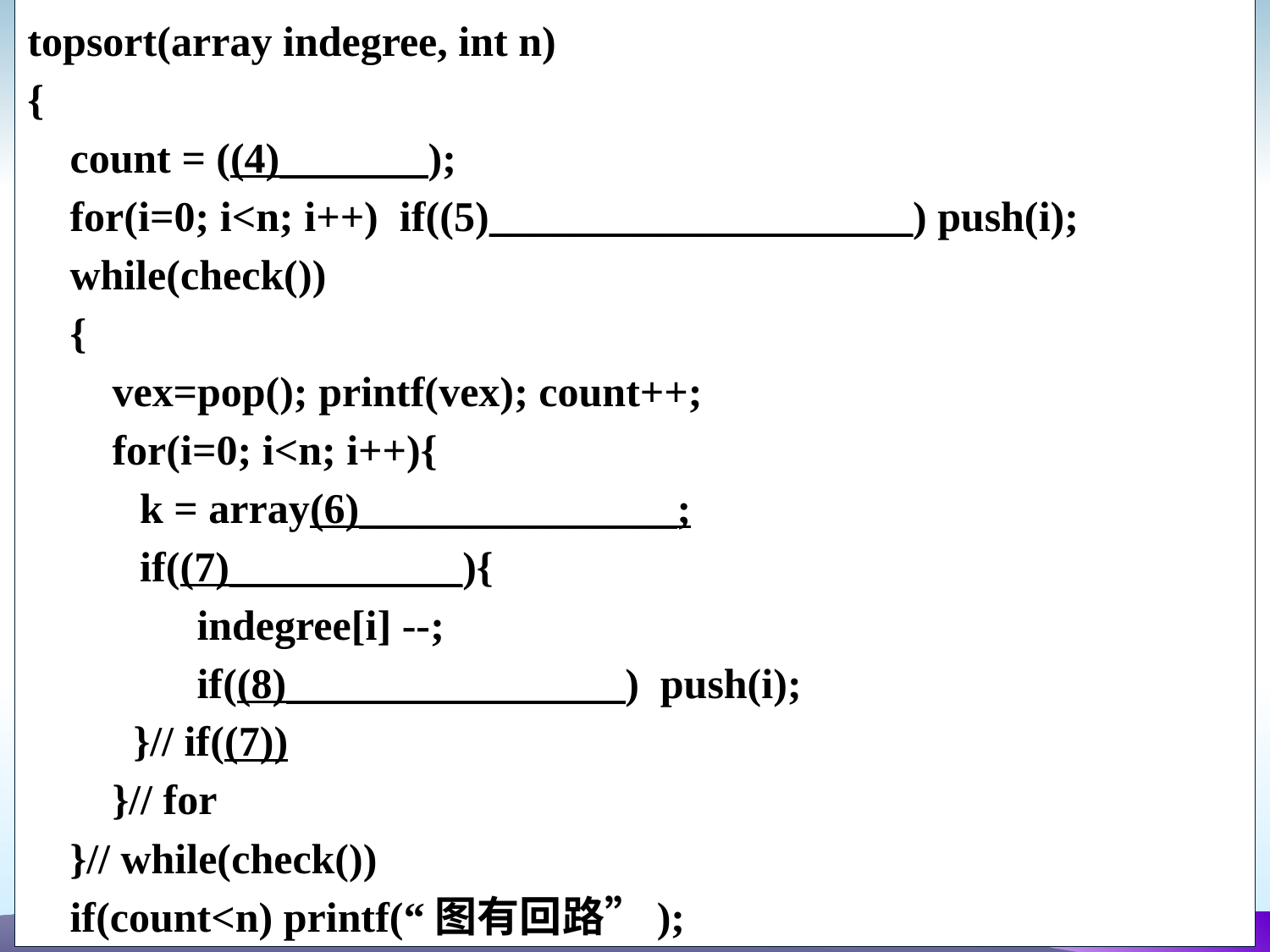

topsort(array indegree, int n)
{
count = ((4)_______);
for(i=0; i<n; i++)  if((5)____________________) push(i);
while(check())
{
vex=pop(); printf(vex); count++;
for(i=0; i<n; i++){
k = array(6)_______________;
if((7)___________){
indegree[i] --;
if((8)________________)  push(i);
}// if((7))
}// for
}// while(check())
if(count<n) printf(“图有回路”);